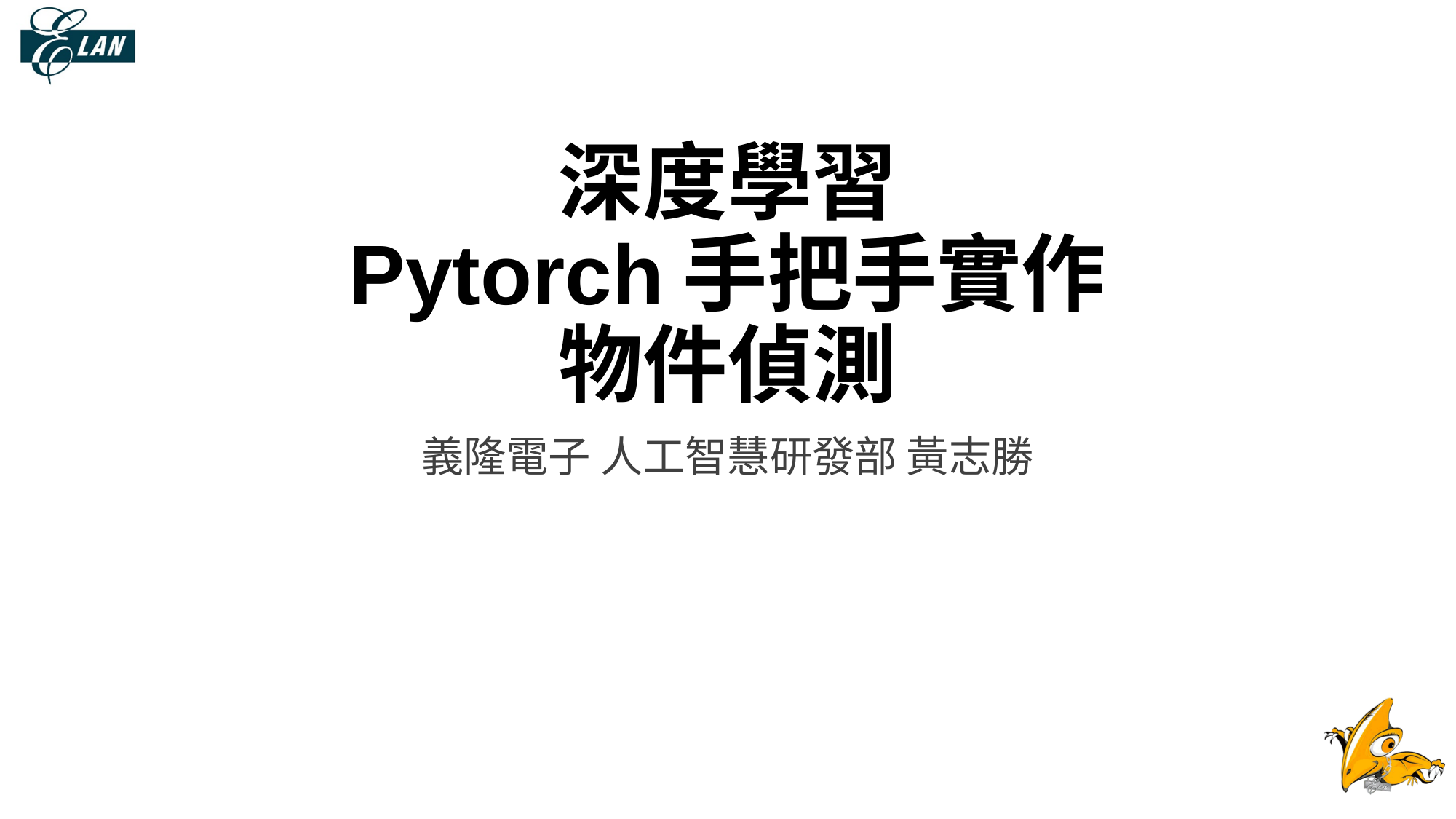

# 深度學習 Pytorch手把手實作 物件偵測
義隆電子 人工智慧研發部 黃志勝